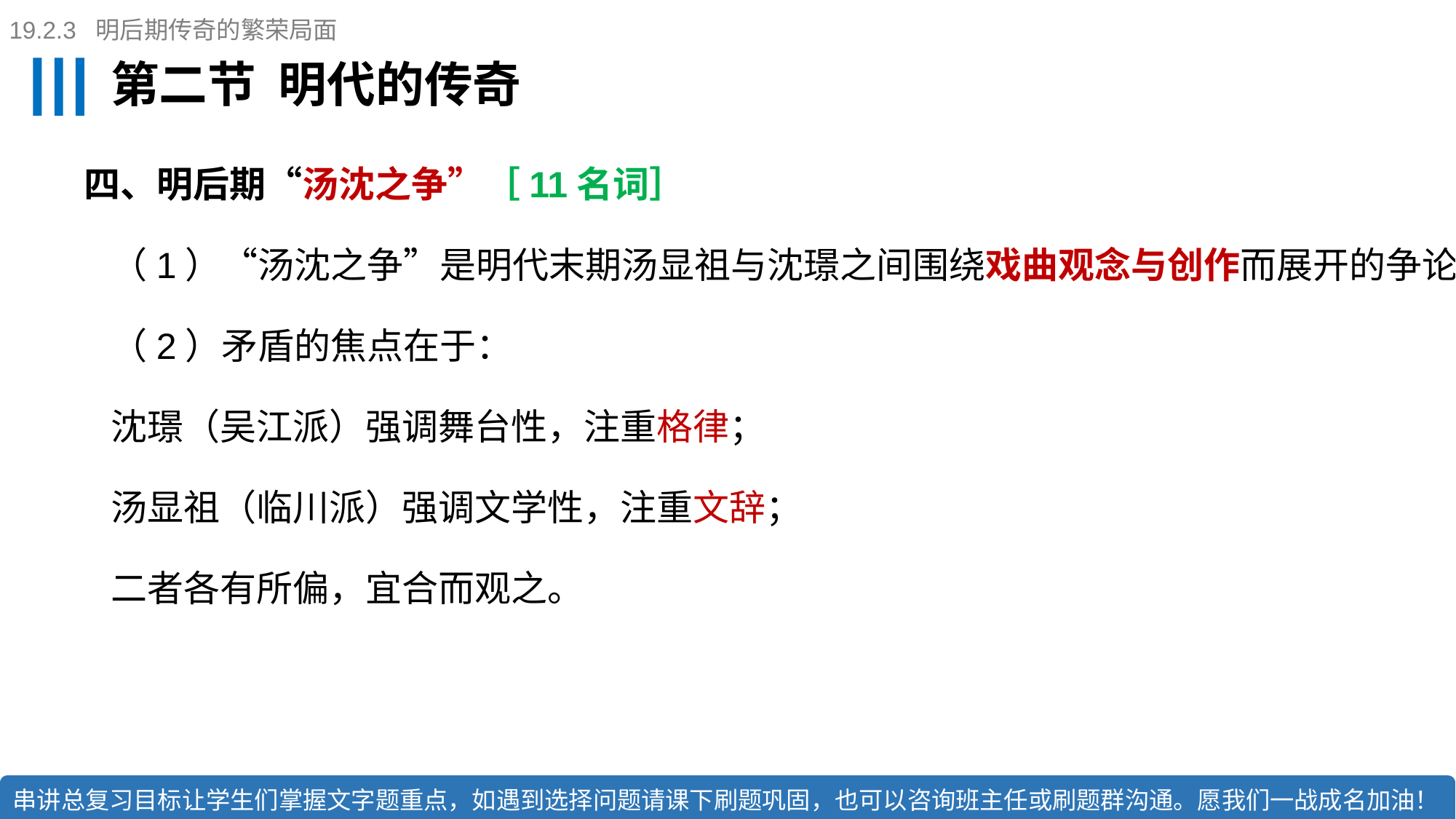

19.2.3  明后期传奇的繁荣局面
# 第二节  明代的传奇
四、明后期“汤沈之争”［11名词］
（1）“汤沈之争”是明代末期汤显祖与沈璟之间围绕戏曲观念与创作而展开的争论；
（2）矛盾的焦点在于：
沈璟（吴江派）强调舞台性，注重格律；
汤显祖（临川派）强调文学性，注重文辞；
二者各有所偏，宜合而观之。